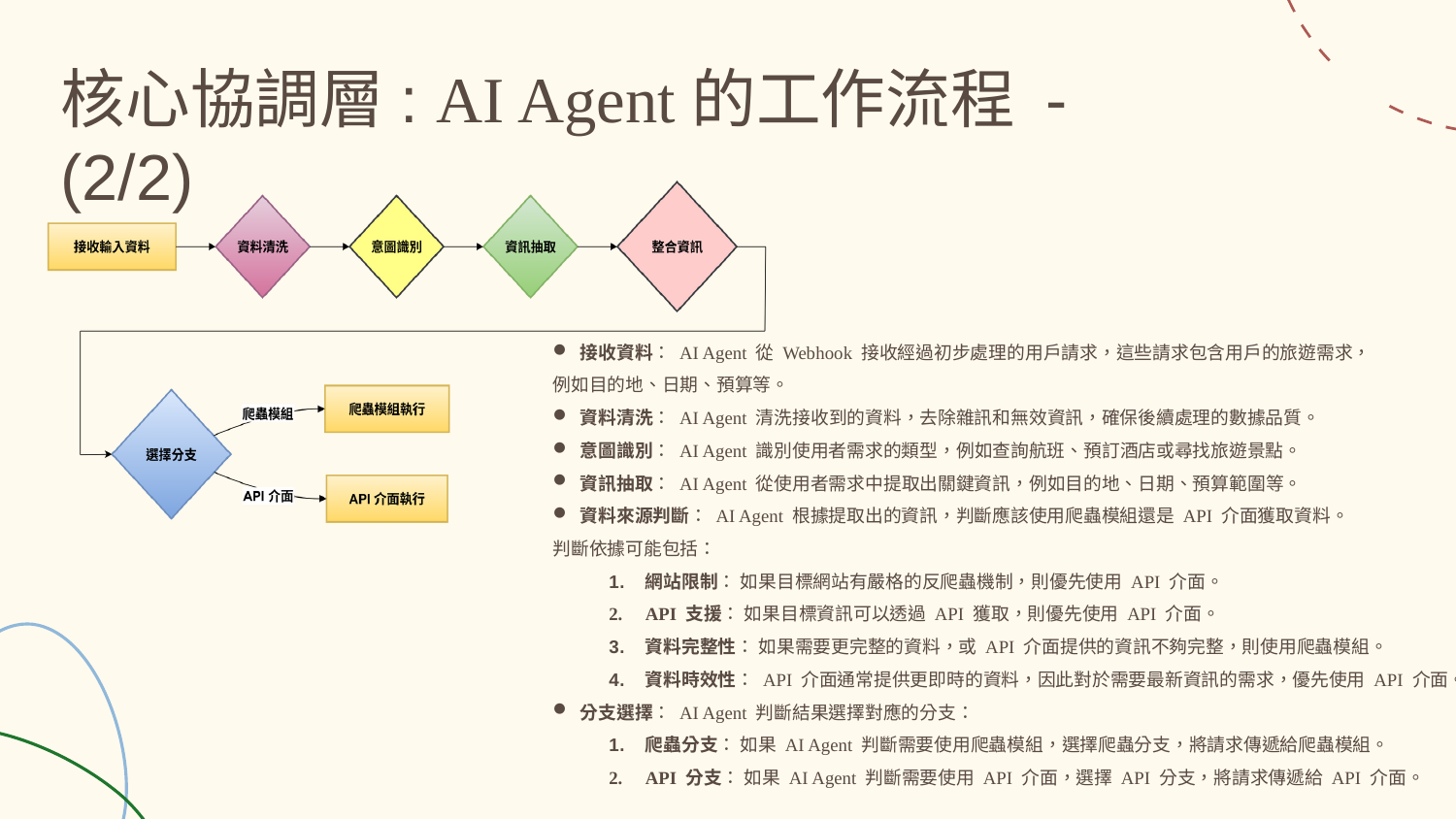

核心協調層: AI Agent的工作流程 - (2/2)

接收資料： AI Agent 從 Webhook 接收經過初步處理的用戶請求，這些請求包含用戶的旅遊需求，
例如目的地、日期、預算等。
資料清洗： AI Agent 清洗接收到的資料，去除雜訊和無效資訊，確保後續處理的數據品質。
意圖識別： AI Agent 識別使用者需求的類型，例如查詢航班、預訂酒店或尋找旅遊景點。
資訊抽取： AI Agent 從使用者需求中提取出關鍵資訊，例如目的地、日期、預算範圍等。
資料來源判斷： AI Agent 根據提取出的資訊，判斷應該使用爬蟲模組還是 API 介面獲取資料。
判斷依據可能包括：
網站限制： 如果目標網站有嚴格的反爬蟲機制，則優先使用 API 介面。
API 支援： 如果目標資訊可以透過 API 獲取，則優先使用 API 介面。
資料完整性： 如果需要更完整的資料，或 API 介面提供的資訊不夠完整，則使用爬蟲模組。
資料時效性： API 介面通常提供更即時的資料，因此對於需要最新資訊的需求，優先使用 API 介面。
分支選擇： AI Agent 判斷結果選擇對應的分支：
爬蟲分支： 如果 AI Agent 判斷需要使用爬蟲模組，選擇爬蟲分支，將請求傳遞給爬蟲模組。
API 分支： 如果 AI Agent 判斷需要使用 API 介面，選擇 API 分支，將請求傳遞給 API 介面。